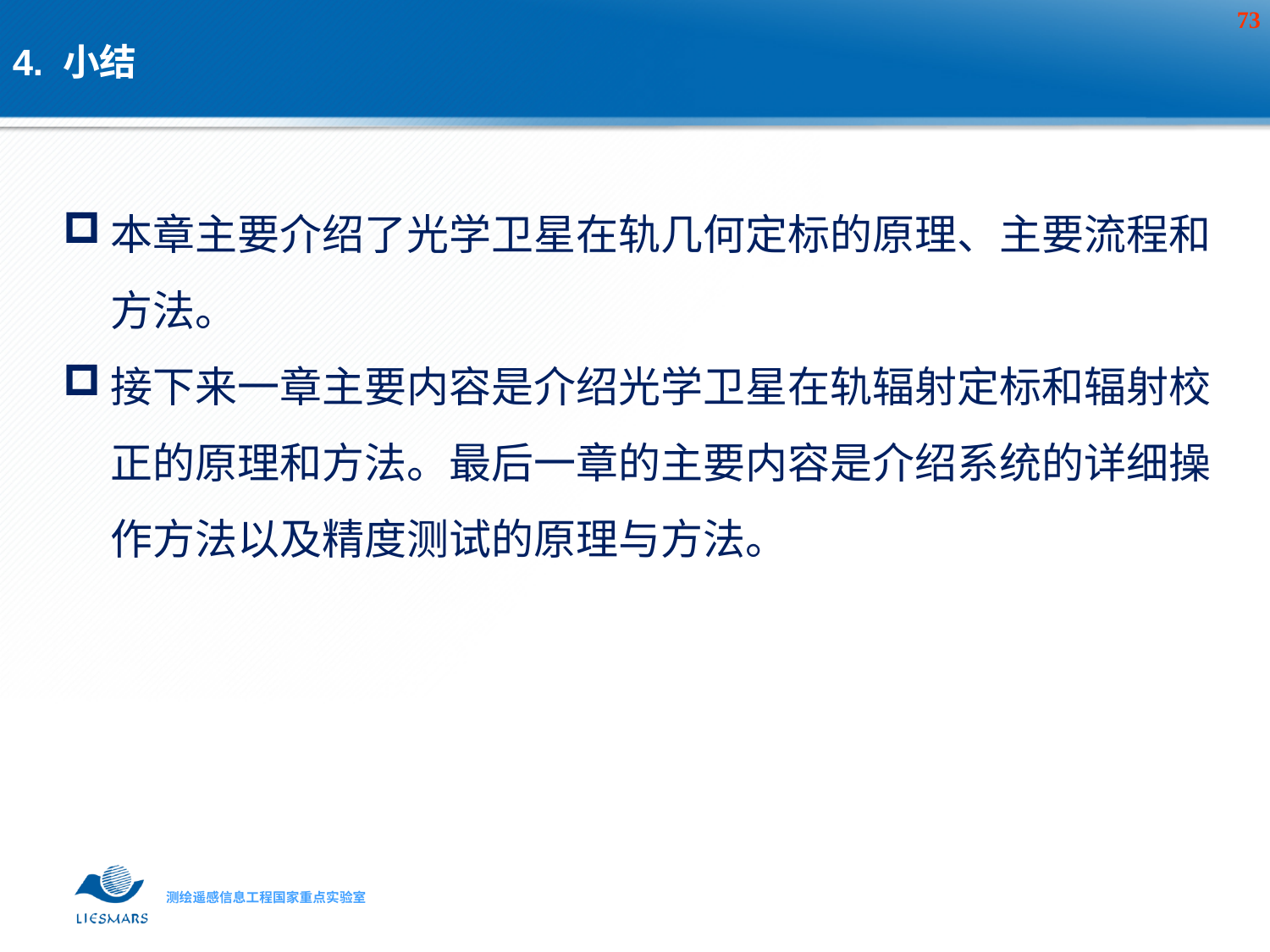

# 4. 小结
本章主要介绍了光学卫星在轨几何定标的原理、主要流程和方法。
接下来一章主要内容是介绍光学卫星在轨辐射定标和辐射校正的原理和方法。最后一章的主要内容是介绍系统的详细操作方法以及精度测试的原理与方法。